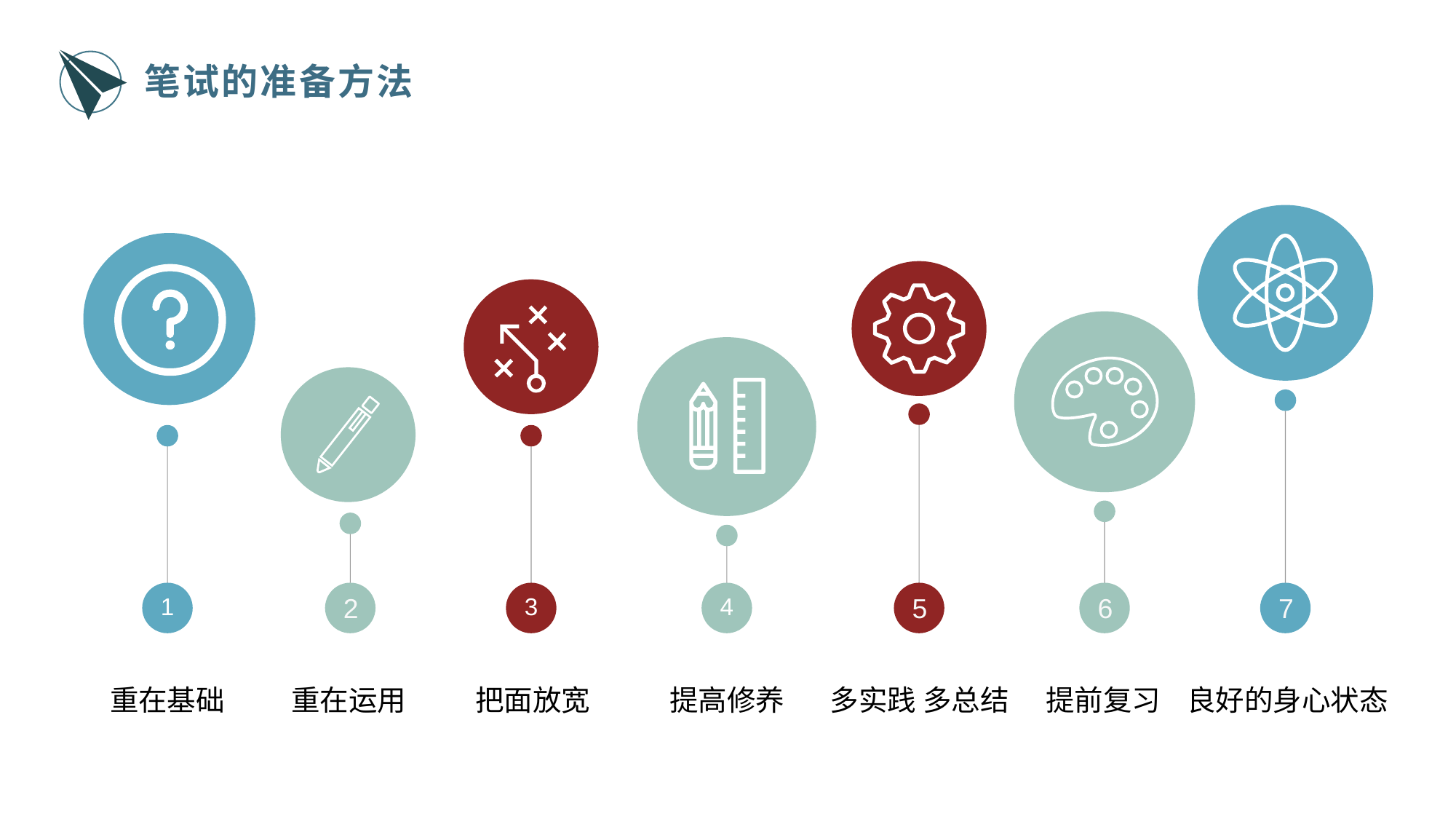

笔试的准备方法

1
2
3
4
5
6
7
重在基础
重在运用
把面放宽
提高修养
多实践 多总结
提前复习
良好的身心状态